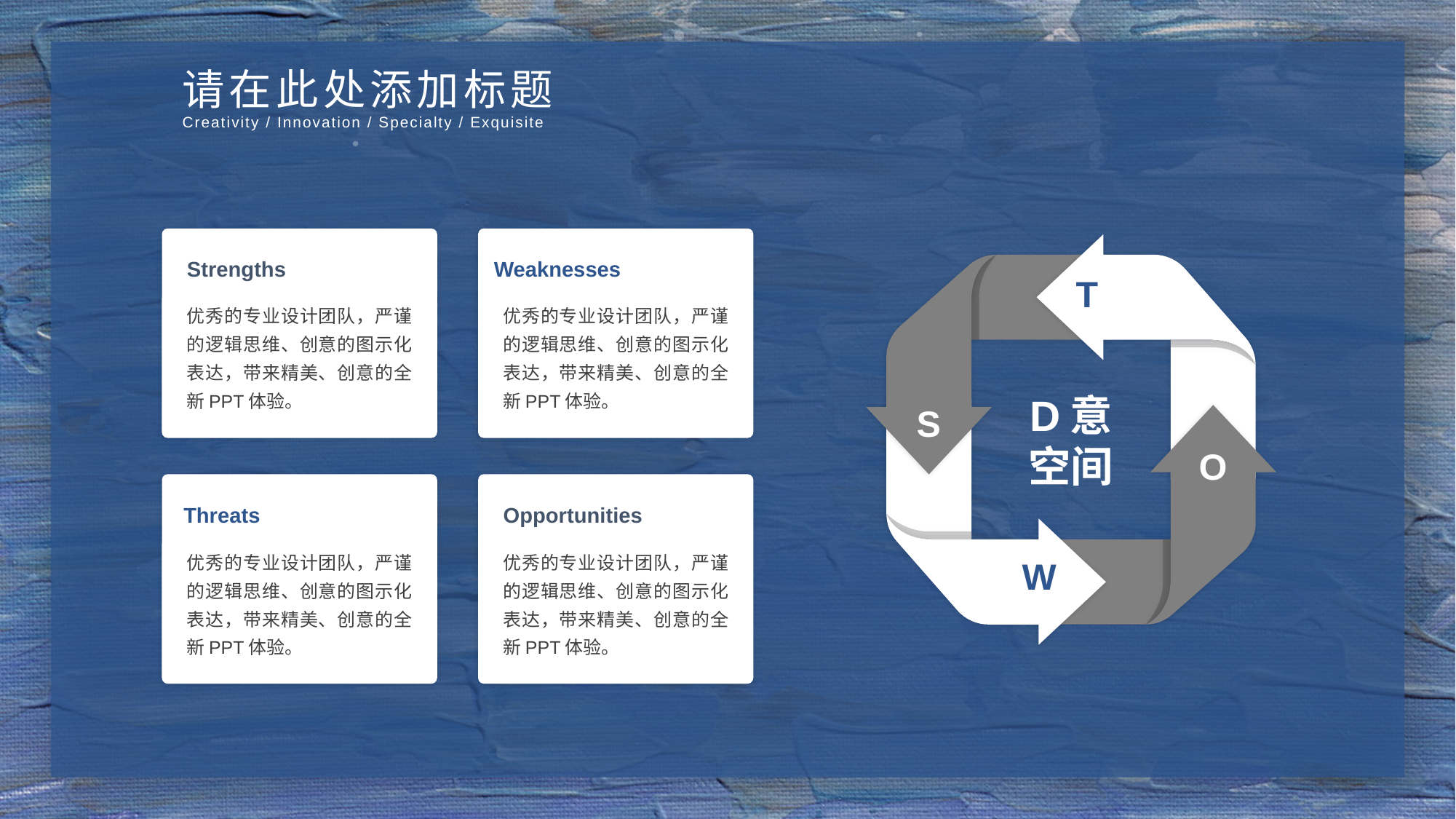

请在此处添加标题
Creativity / Innovation / Specialty / Exquisite

Strengths
Weaknesses
T
优秀的专业设计团队，严谨的逻辑思维、创意的图示化表达，带来精美、创意的全新PPT体验。
优秀的专业设计团队，严谨的逻辑思维、创意的图示化表达，带来精美、创意的全新PPT体验。
D意
空间
S
O

Threats
Opportunities
优秀的专业设计团队，严谨的逻辑思维、创意的图示化表达，带来精美、创意的全新PPT体验。
优秀的专业设计团队，严谨的逻辑思维、创意的图示化表达，带来精美、创意的全新PPT体验。
W